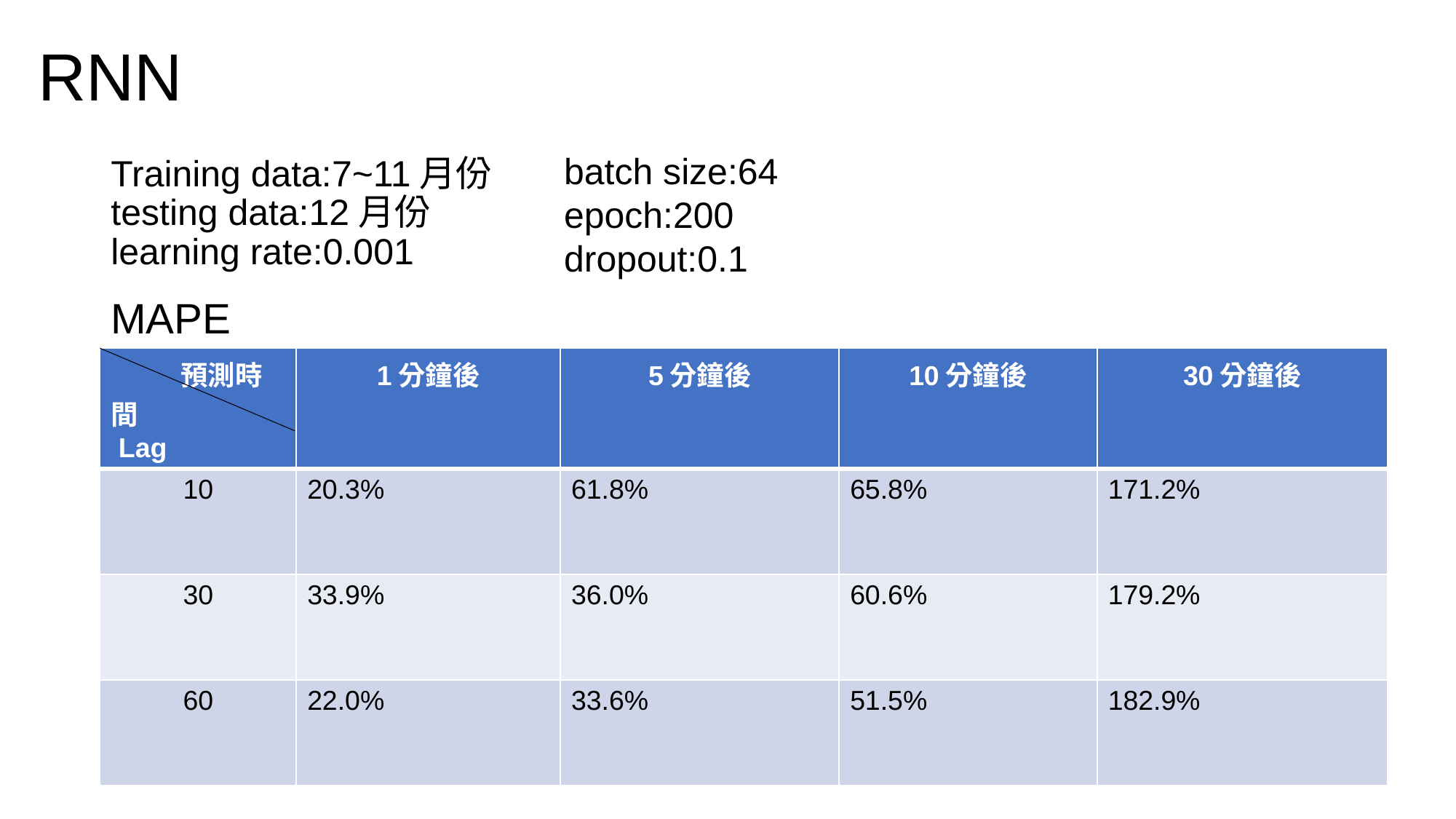

RNN
# Training data:7~11月份 testing data:12月份 learning rate:0.001
batch size:64
epoch:200
dropout:0.1
MAPE
| 預測時間 Lag | 1分鐘後 | 5分鐘後 | 10分鐘後 | 30分鐘後 |
| --- | --- | --- | --- | --- |
| 10 | 20.3% | 61.8% | 65.8% | 171.2% |
| 30 | 33.9% | 36.0% | 60.6% | 179.2% |
| 60 | 22.0% | 33.6% | 51.5% | 182.9% |